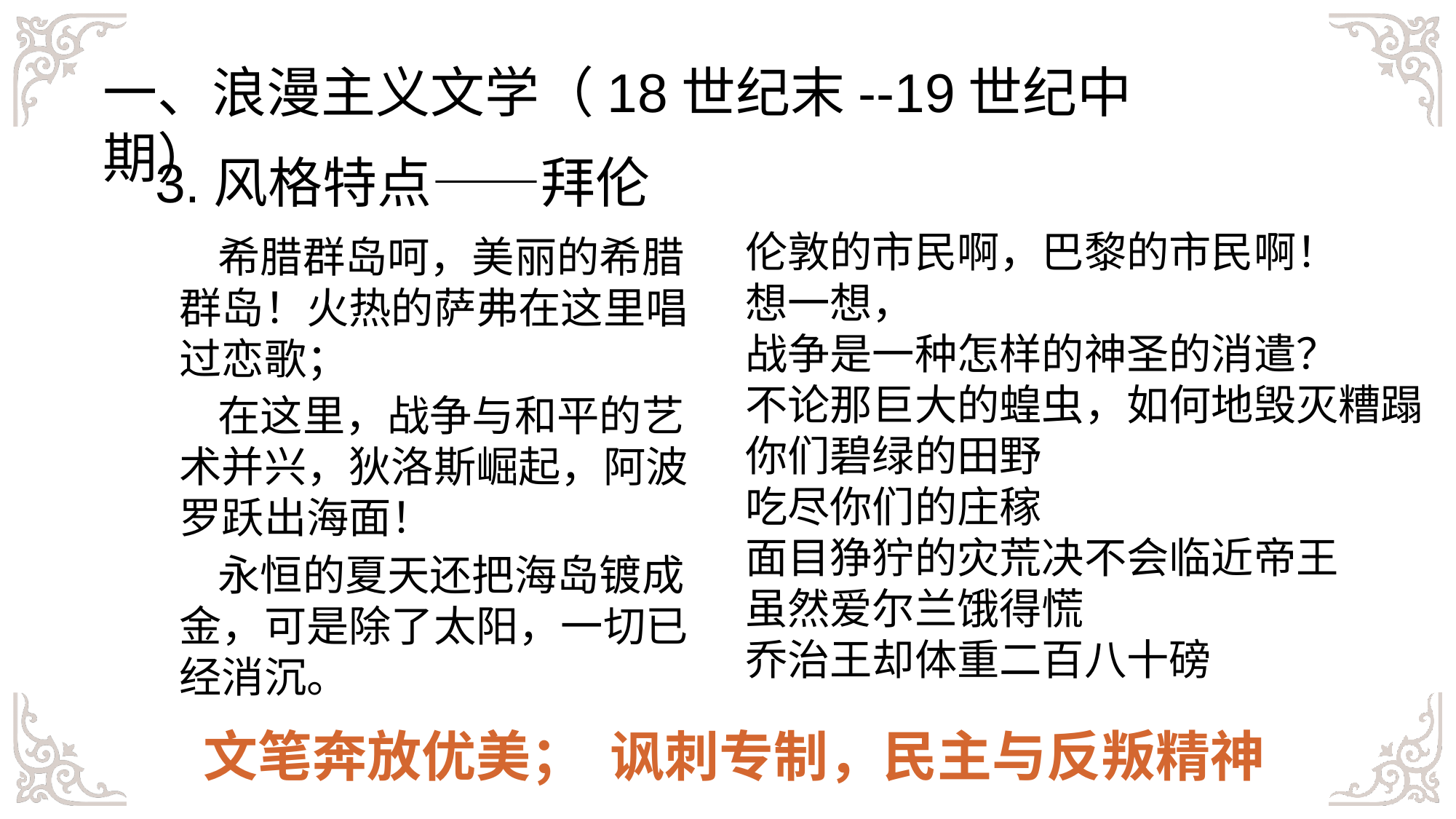

一、浪漫主义文学（18世纪末--19世纪中期）
3.风格特点——拜伦
伦敦的市民啊，巴黎的市民啊！
想一想，
战争是一种怎样的神圣的消遣？
不论那巨大的蝗虫，如何地毁灭糟蹋
你们碧绿的田野
吃尽你们的庄稼
面目狰狞的灾荒决不会临近帝王
虽然爱尔兰饿得慌
乔治王却体重二百八十磅
   希腊群岛呵，美丽的希腊群岛！火热的萨弗在这里唱过恋歌；
   在这里，战争与和平的艺术并兴，狄洛斯崛起，阿波罗跃出海面！
   永恒的夏天还把海岛镀成金，可是除了太阳，一切已经消沉。
文笔奔放优美；  讽刺专制，民主与反叛精神